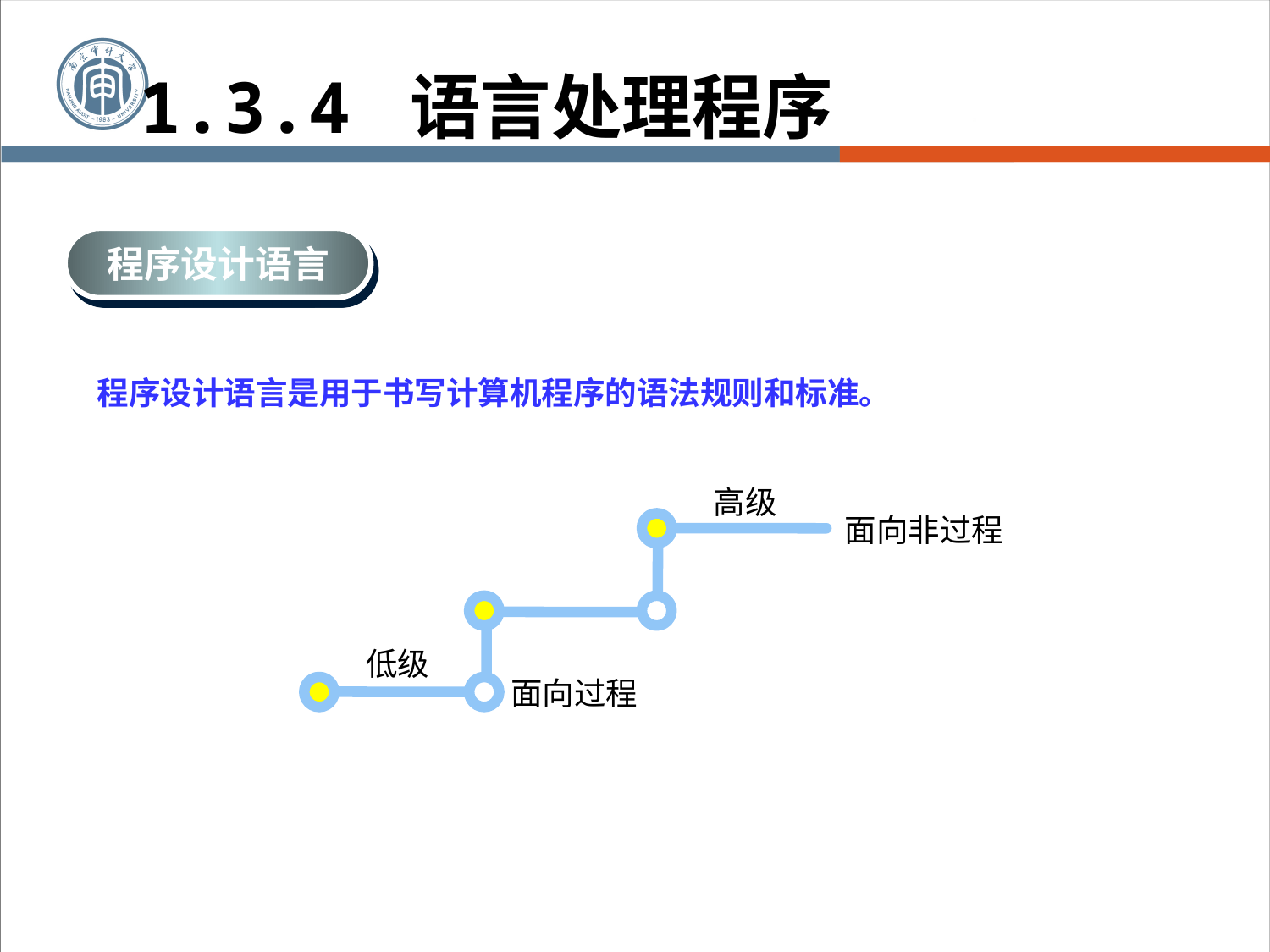

1.3.4 语言处理程序
程序设计语言
程序设计语言是用于书写计算机程序的语法规则和标准。
高级

面向非过程

面向过程

低级